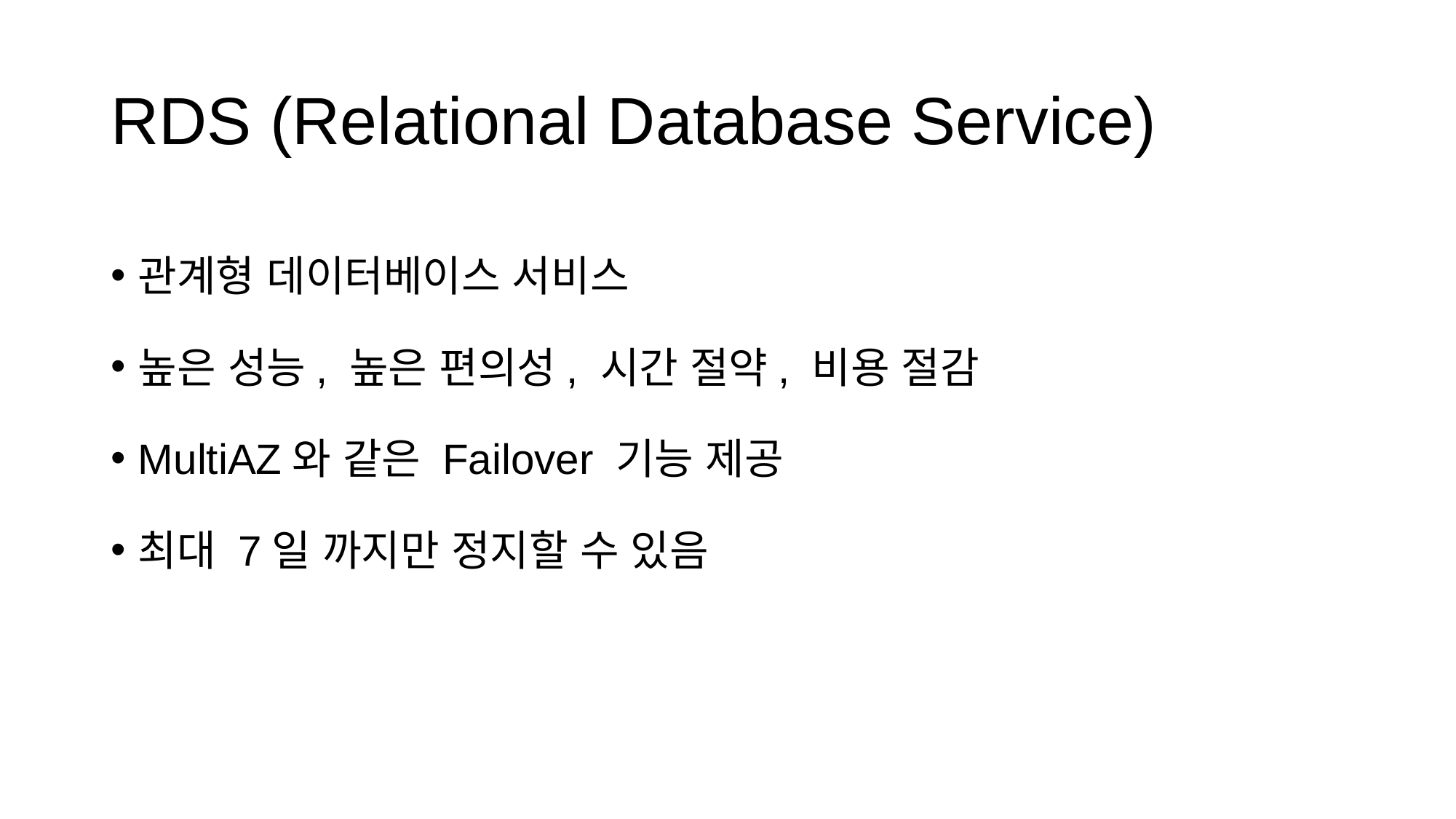

# RDS (Relational Database Service)
관계형 데이터베이스 서비스
높은 성능, 높은 편의성, 시간 절약, 비용 절감
MultiAZ와 같은 Failover 기능 제공
최대 7일 까지만 정지할 수 있음